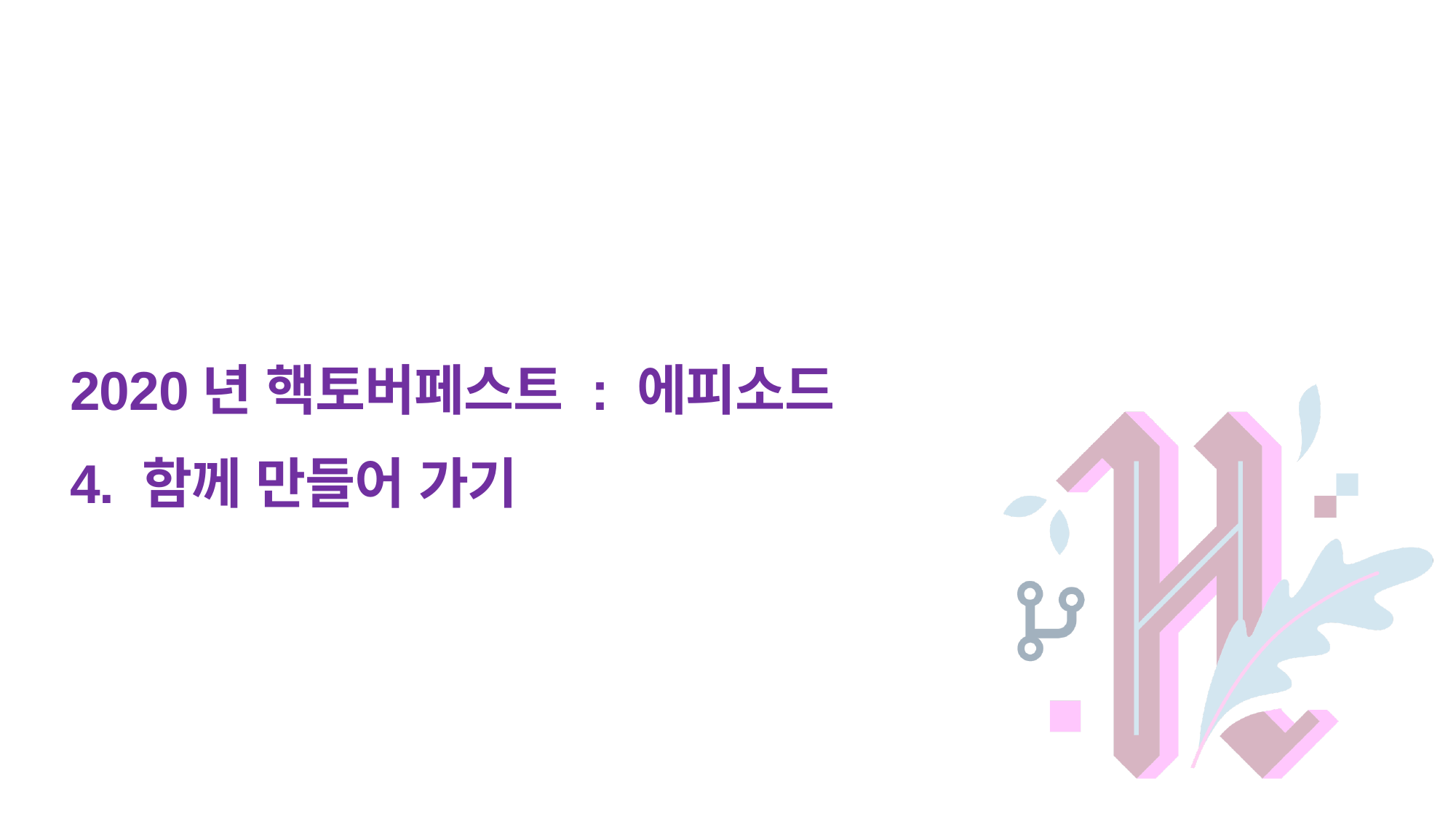

# 2020년 핵토버페스트 : 에피소드
4. 함께 만들어 가기